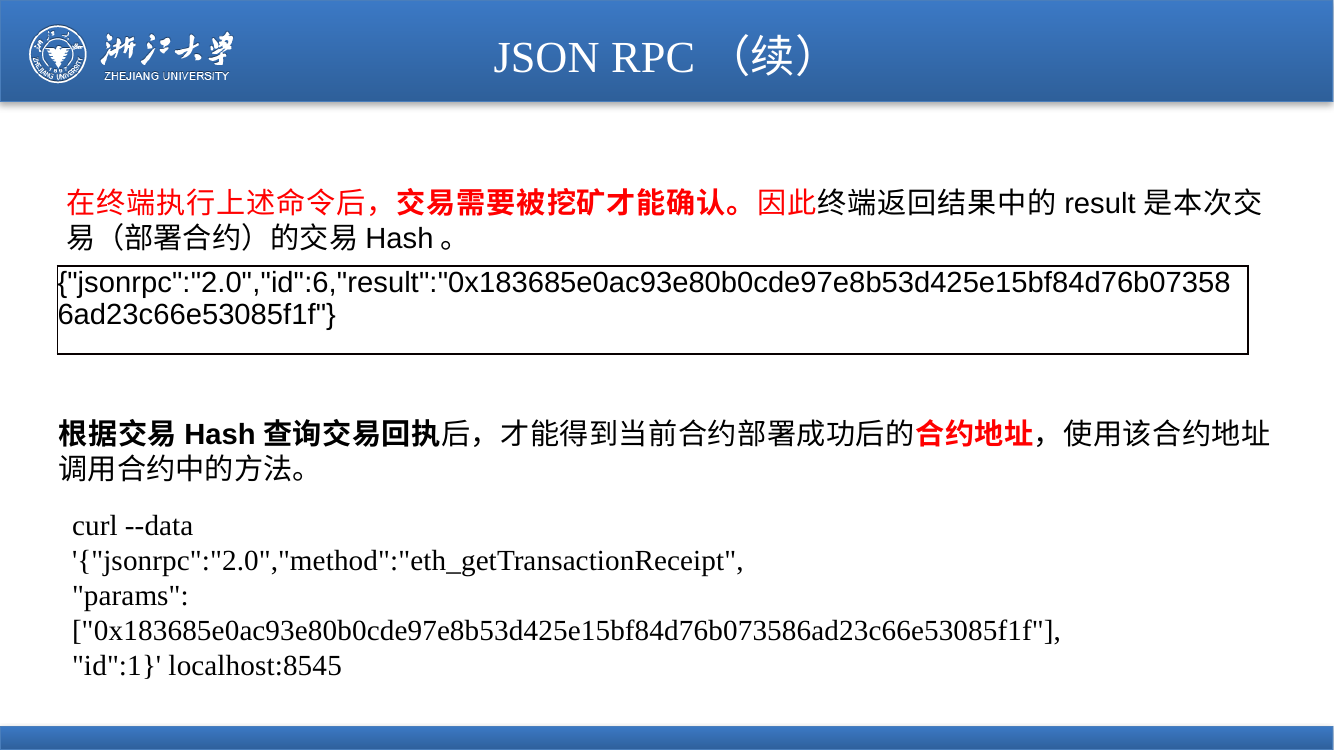

# JSON RPC（续）
在终端执行上述命令后，交易需要被挖矿才能确认。因此终端返回结果中的result是本次交易（部署合约）的交易Hash。
| {"jsonrpc":"2.0","id":6,"result":"0x183685e0ac93e80b0cde97e8b53d425e15bf84d76b073586ad23c66e53085f1f"} |
| --- |
根据交易Hash查询交易回执后，才能得到当前合约部署成功后的合约地址，使用该合约地址调用合约中的方法。
curl --data
'{"jsonrpc":"2.0","method":"eth_getTransactionReceipt",
"params":["0x183685e0ac93e80b0cde97e8b53d425e15bf84d76b073586ad23c66e53085f1f"],
"id":1}' localhost:8545